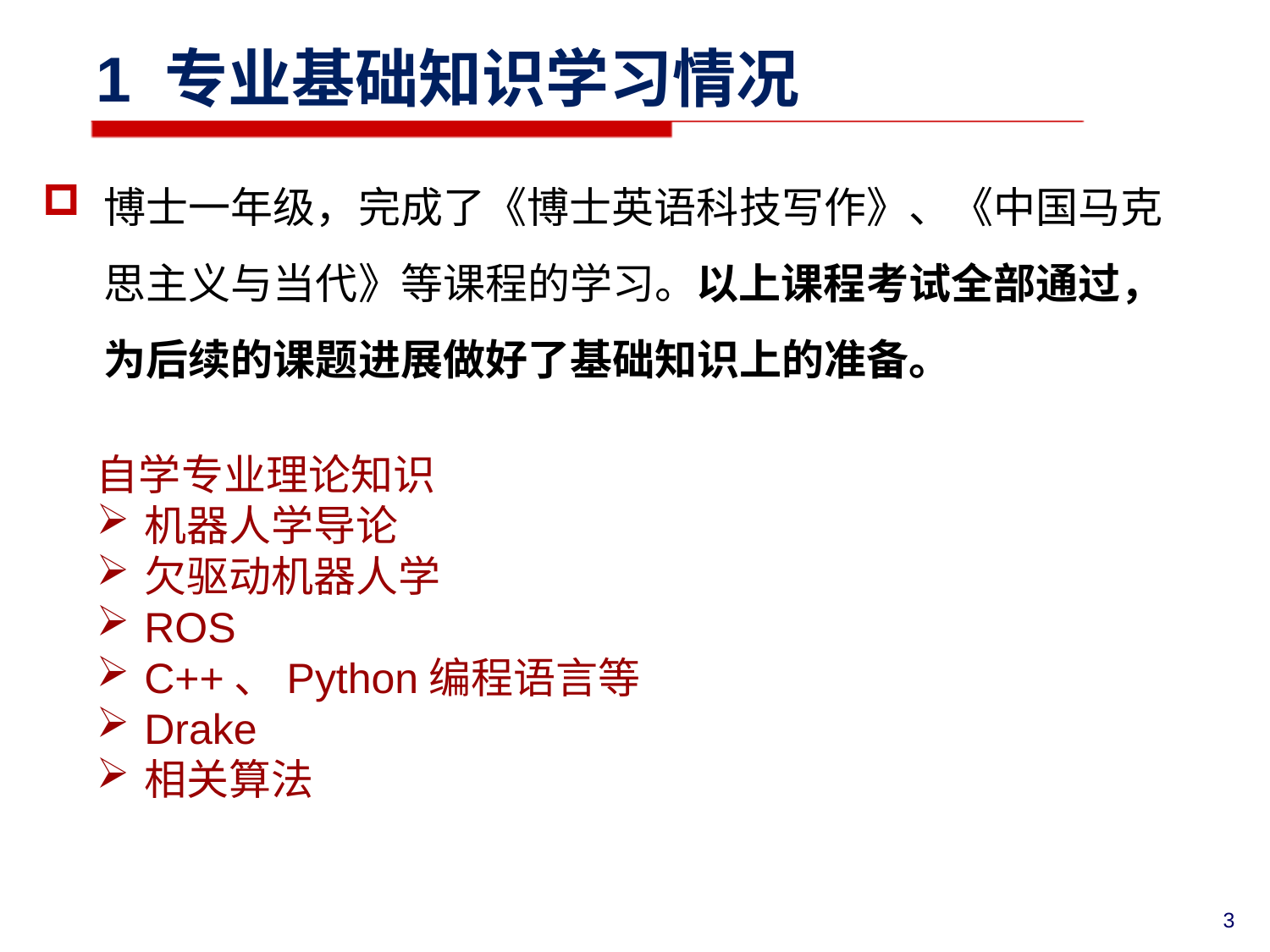

1 专业基础知识学习情况

博士一年级，完成了《博士英语科技写作》、《中国马克思主义与当代》等课程的学习。以上课程考试全部通过，为后续的课题进展做好了基础知识上的准备。
自学专业理论知识
机器人学导论
欠驱动机器人学
ROS
C++、Python编程语言等
Drake
相关算法
3
3